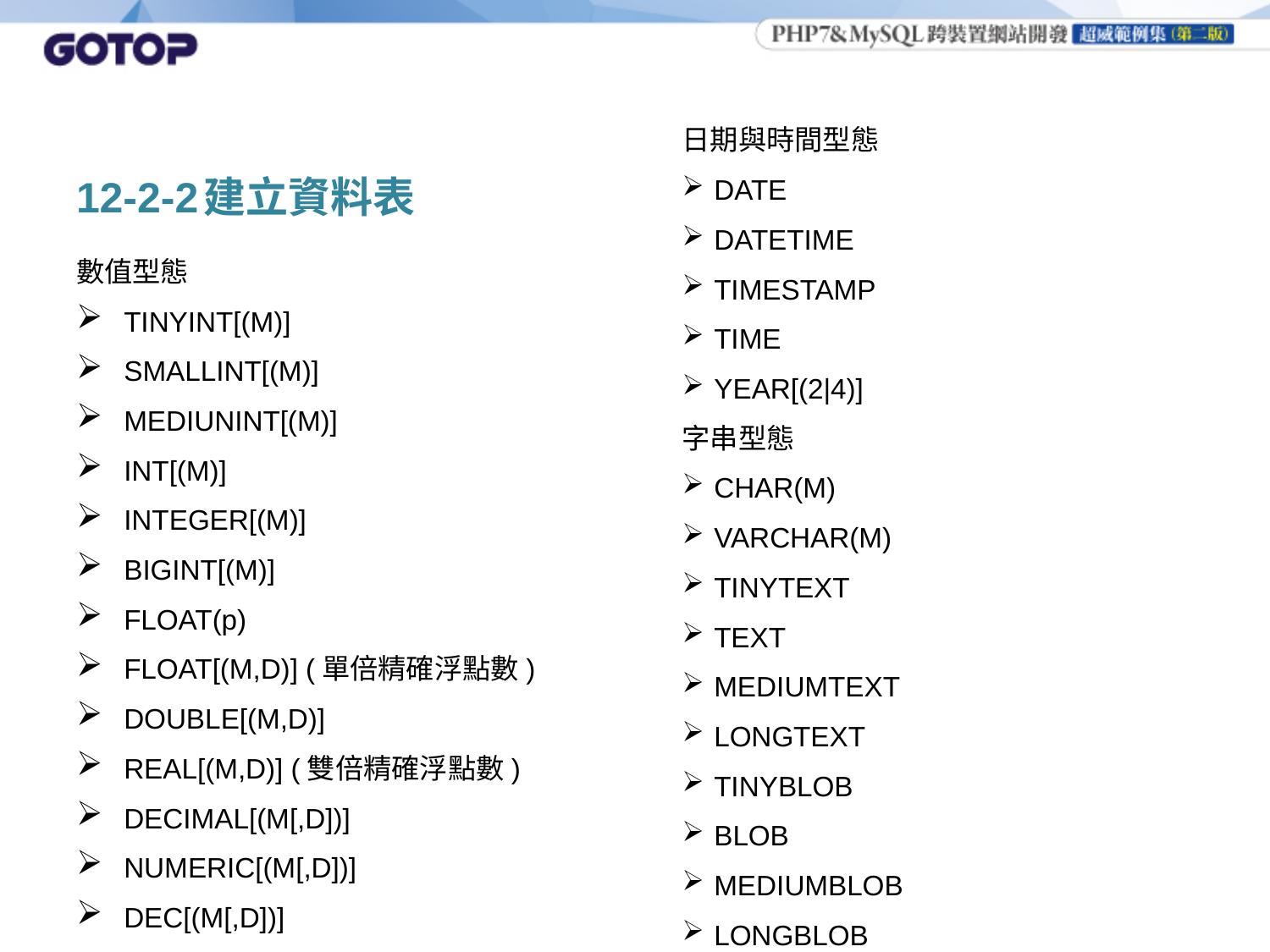

日期與時間型態
DATE
DATETIME
TIMESTAMP
TIME
YEAR[(2|4)]
字串型態
CHAR(M)
VARCHAR(M)
TINYTEXT
TEXT
MEDIUMTEXT
LONGTEXT
TINYBLOB
BLOB
MEDIUMBLOB
LONGBLOB

# 12-2-2	建立資料表
數值型態
TINYINT[(M)]
SMALLINT[(M)]
MEDIUNINT[(M)]
INT[(M)]
INTEGER[(M)]
BIGINT[(M)]
FLOAT(p)
FLOAT[(M,D)] (單倍精確浮點數)
DOUBLE[(M,D)]
REAL[(M,D)] (雙倍精確浮點數)
DECIMAL[(M[,D])]
NUMERIC[(M[,D])]
DEC[(M[,D])]